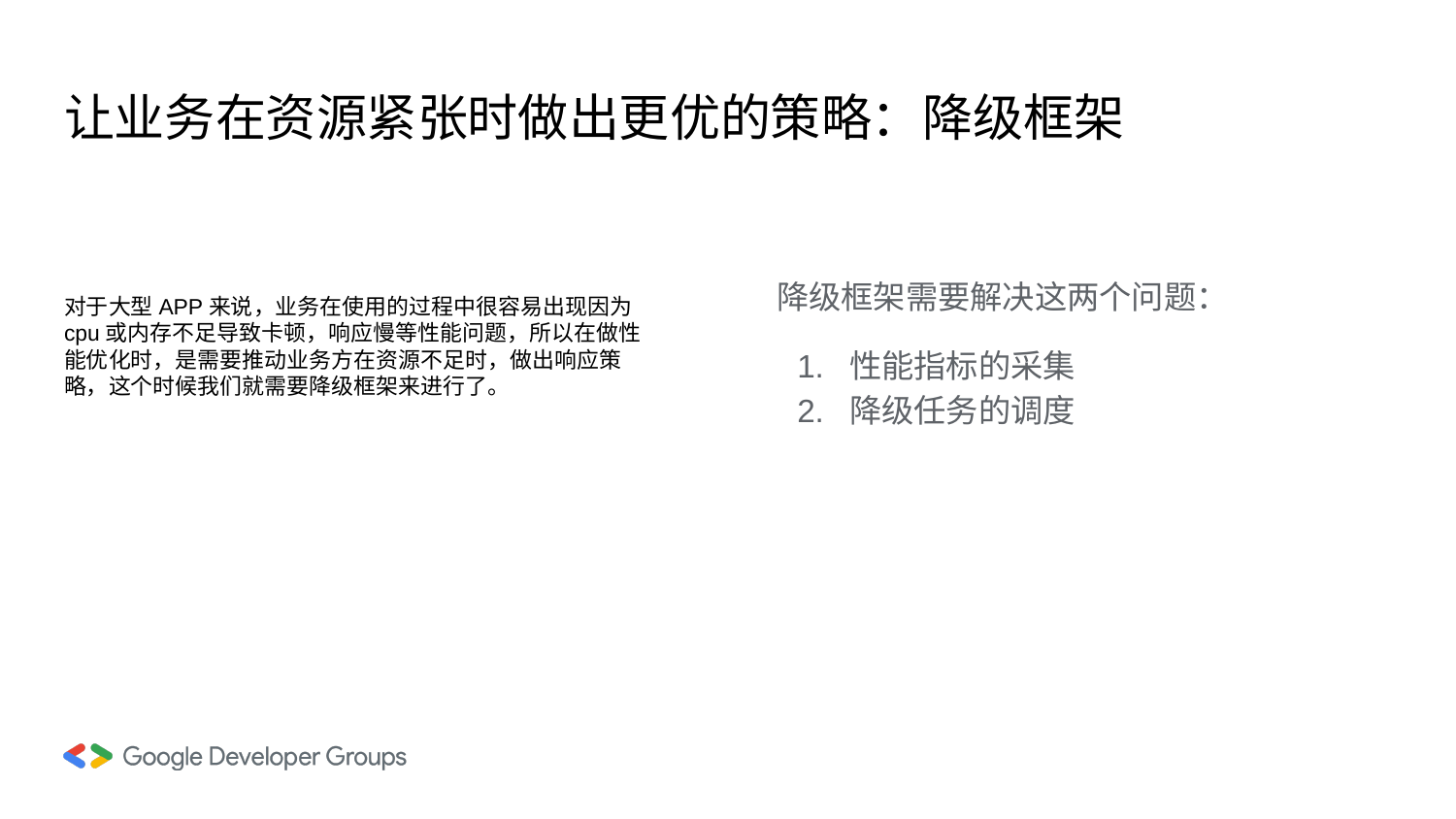

# 让业务在资源紧张时做出更优的策略：降级框架
降级框架需要解决这两个问题：
性能指标的采集
降级任务的调度
对于大型APP来说，业务在使用的过程中很容易出现因为cpu或内存不足导致卡顿，响应慢等性能问题，所以在做性能优化时，是需要推动业务方在资源不足时，做出响应策略，这个时候我们就需要降级框架来进行了。